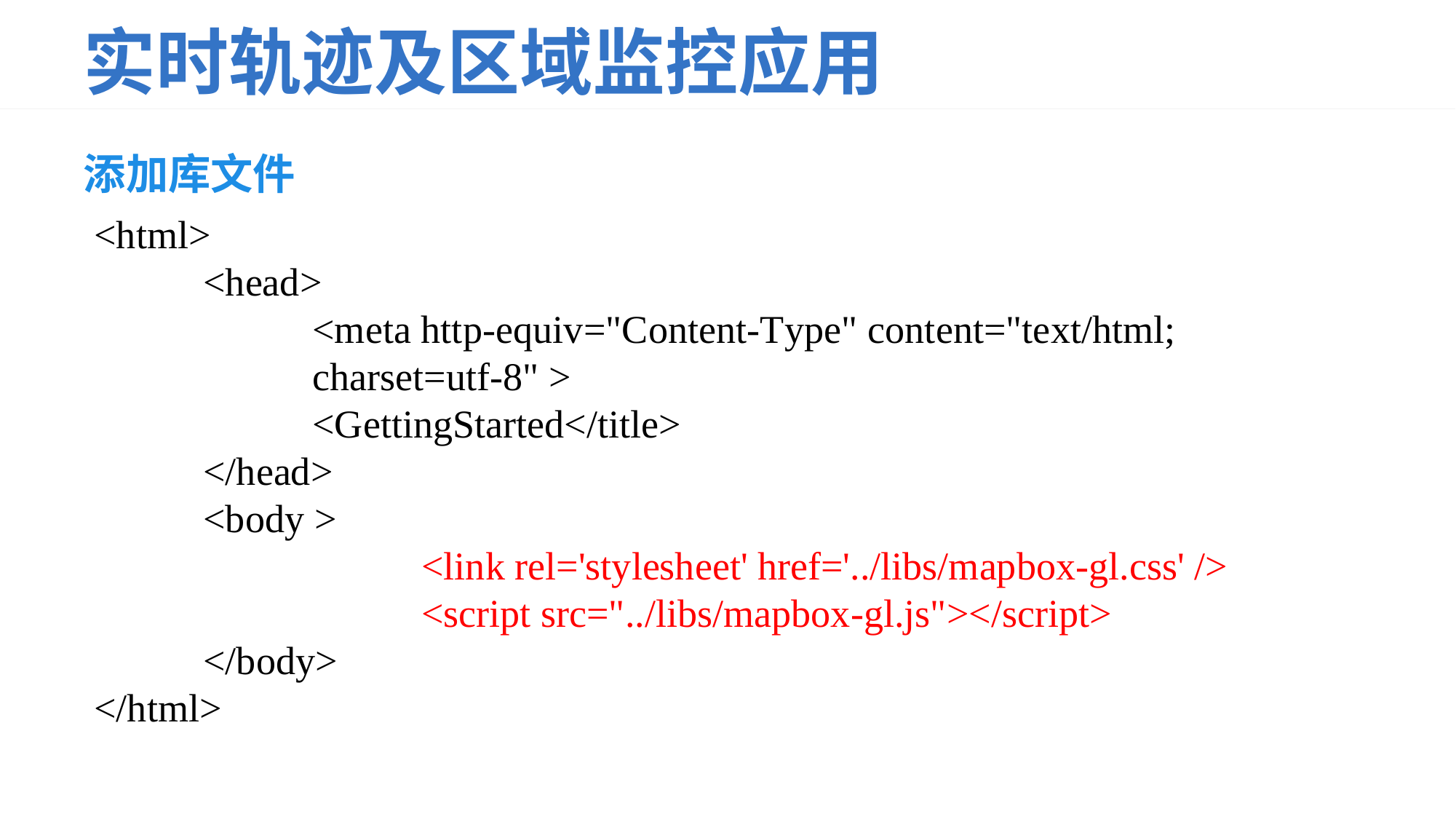

# 实时轨迹及区域监控应用
添加库文件

<html>
<head>
<meta http-equiv="Content-Type" content="text/html; charset=utf-8" >
<GettingStarted</title>
</head>
<body >
		<link rel='stylesheet' href='../libs/mapbox-gl.css' />
		<script src="../libs/mapbox-gl.js"></script>
</body>
</html>